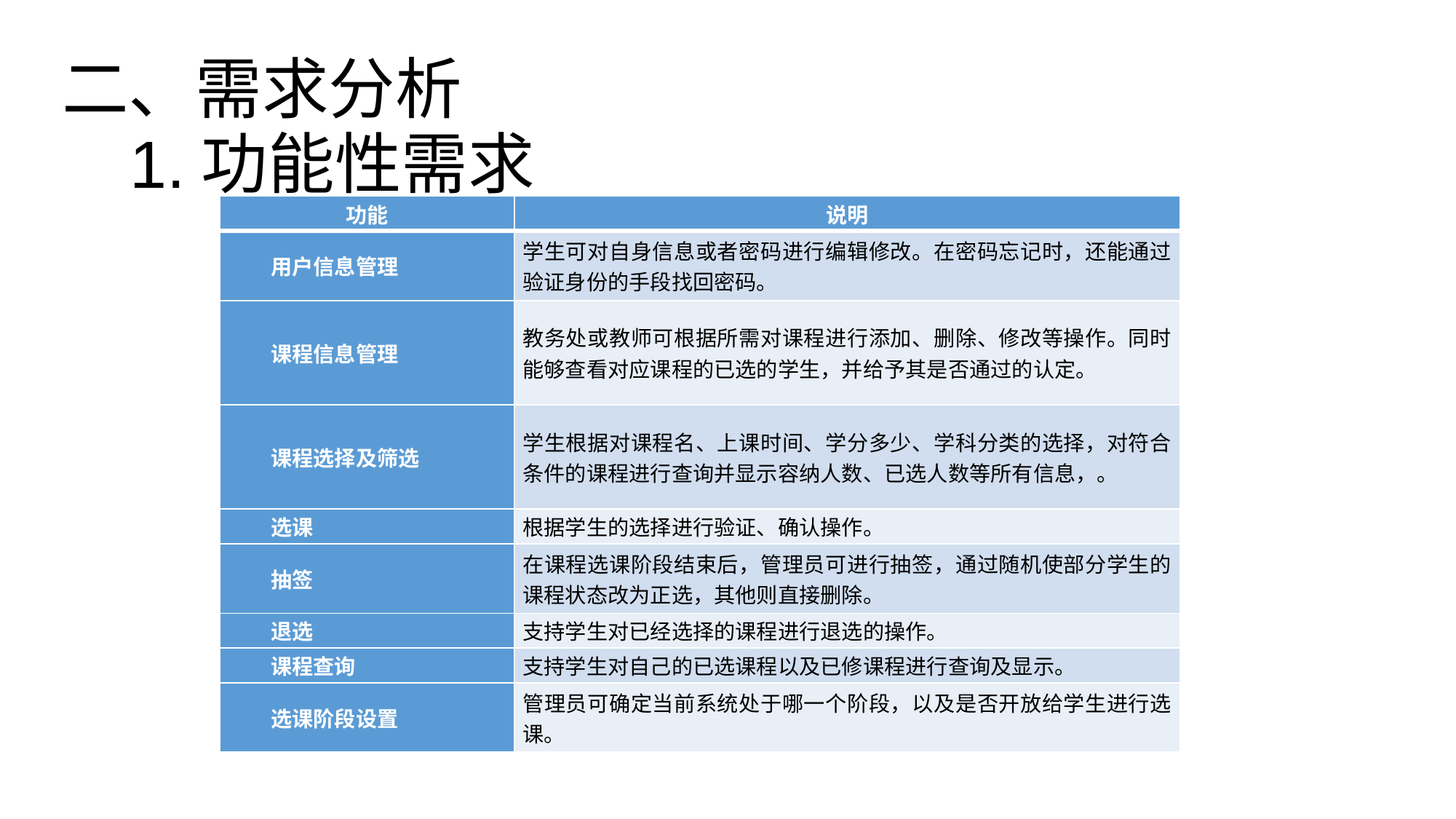

二、需求分析
# 1.功能性需求
| 功能 | 说明 |
| --- | --- |
| 用户信息管理 | 学生可对自身信息或者密码进行编辑修改。在密码忘记时，还能通过验证身份的手段找回密码。 |
| 课程信息管理 | 教务处或教师可根据所需对课程进行添加、删除、修改等操作。同时能够查看对应课程的已选的学生，并给予其是否通过的认定。 |
| 课程选择及筛选 | 学生根据对课程名、上课时间、学分多少、学科分类的选择，对符合条件的课程进行查询并显示容纳人数、已选人数等所有信息，。 |
| 选课 | 根据学生的选择进行验证、确认操作。 |
| 抽签 | 在课程选课阶段结束后，管理员可进行抽签，通过随机使部分学生的课程状态改为正选，其他则直接删除。 |
| 退选 | 支持学生对已经选择的课程进行退选的操作。 |
| 课程查询 | 支持学生对自己的已选课程以及已修课程进行查询及显示。 |
| 选课阶段设置 | 管理员可确定当前系统处于哪一个阶段，以及是否开放给学生进行选课。 |